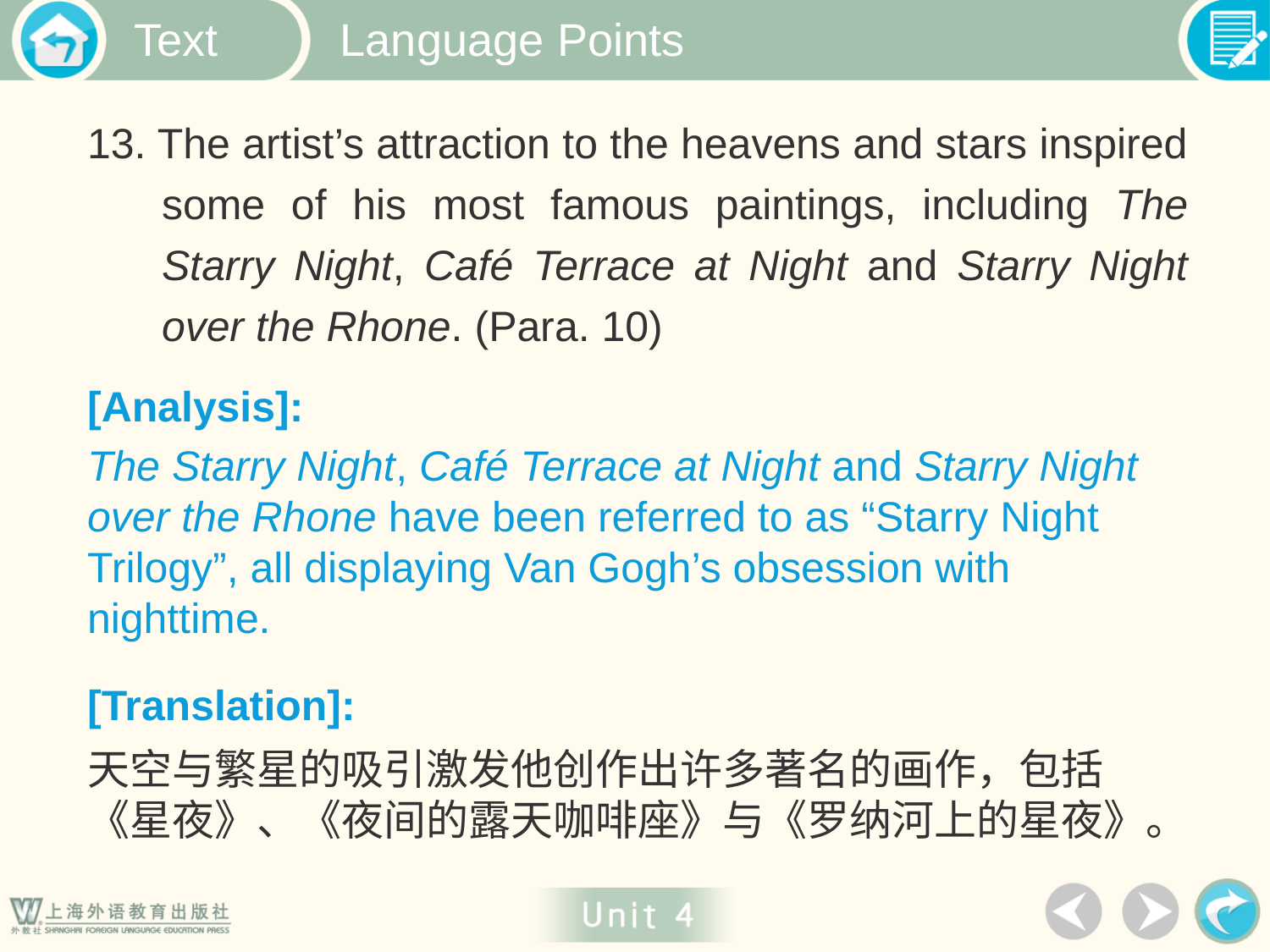

Language Points

13. The artist’s attraction to the heavens and stars inspired some of his most famous paintings, including The Starry Night, Café Terrace at Night and Starry Night over the Rhone. (Para. 10)
[Analysis]:
The Starry Night, Café Terrace at Night and Starry Night over the Rhone have been referred to as “Starry Night Trilogy”, all displaying Van Gogh’s obsession with nighttime.
[Translation]:
天空与繁星的吸引激发他创作出许多著名的画作，包括
《星夜》、《夜间的露天咖啡座》与《罗纳河上的星夜》。